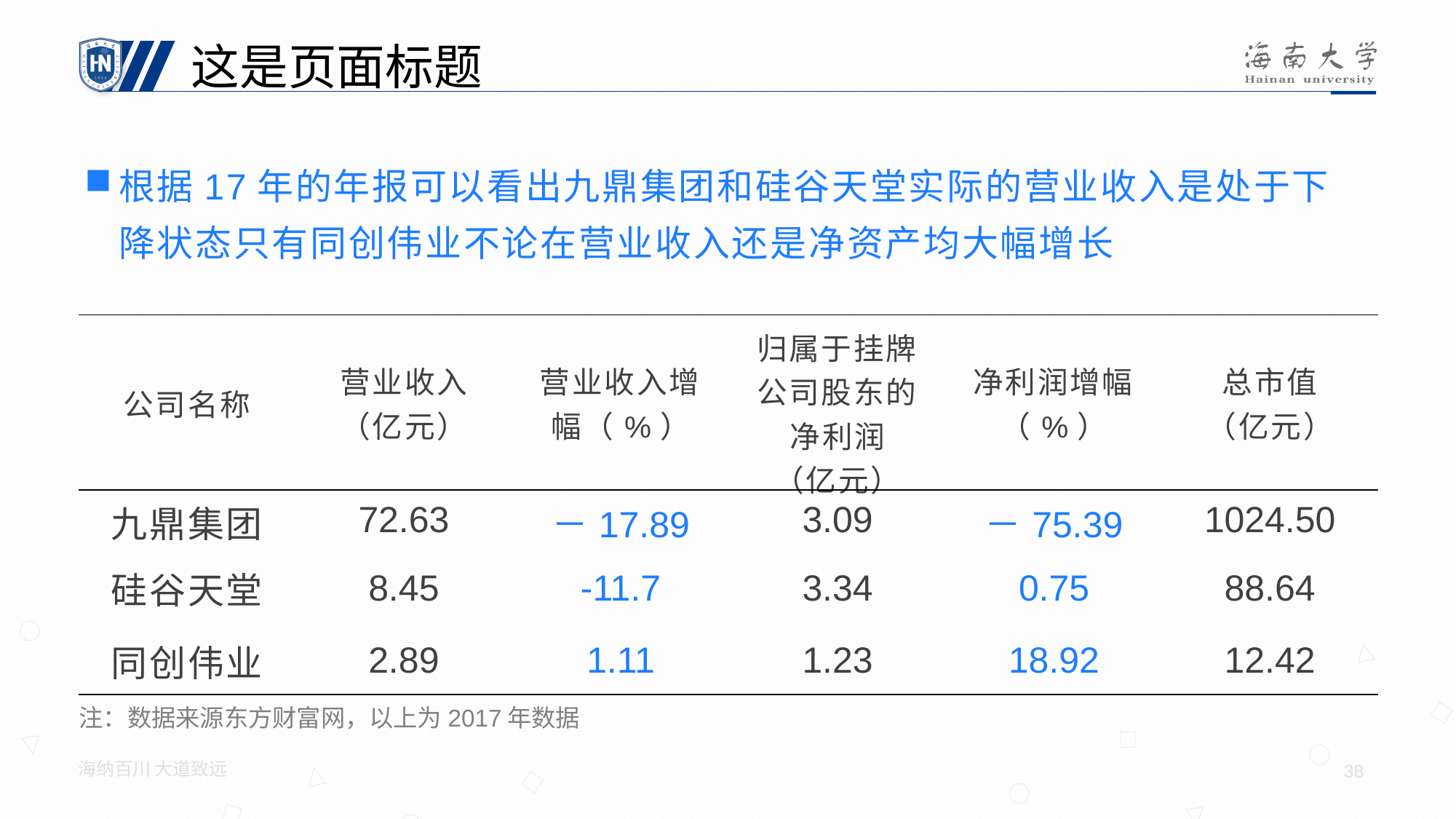

这是页面标题
根据17年的年报可以看出九鼎集团和硅谷天堂实际的营业收入是处于下降状态只有同创伟业不论在营业收入还是净资产均大幅增长
| 公司名称 | 营业收入 （亿元） | 营业收入增幅（%） | 归属于挂牌公司股东的净利润 （亿元） | 净利润增幅（%） | 总市值 （亿元） |
| --- | --- | --- | --- | --- | --- |
| 九鼎集团 | 72.63 | －17.89 | 3.09 | －75.39 | 1024.50 |
| 硅谷天堂 | 8.45 | -11.7 | 3.34 | 0.75 | 88.64 |
| 同创伟业 | 2.89 | 1.11 | 1.23 | 18.92 | 12.42 |
注：数据来源东方财富网，以上为2017年数据
海纳百川 大道致远
38